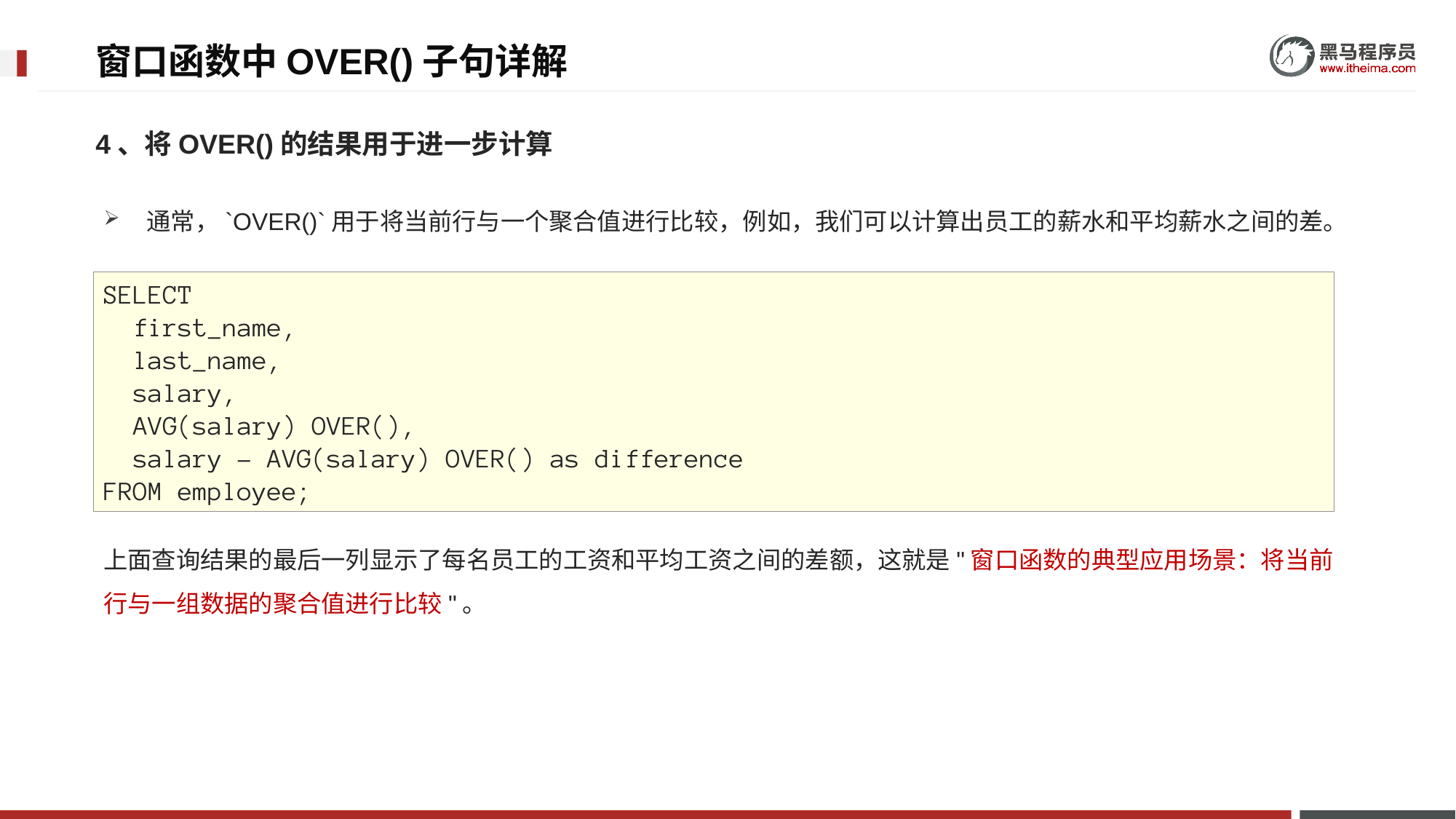

# 窗口函数中OVER()子句详解
4、将OVER()的结果用于进一步计算
通常，`OVER()`用于将当前行与一个聚合值进行比较，例如，我们可以计算出员工的薪水和平均薪水之间的差。

上面查询结果的最后一列显示了每名员工的工资和平均工资之间的差额，这就是"窗口函数的典型应用场景：将当前行与一组数据的聚合值进行比较"。
SELECT
  first_name,
  last_name,
  salary,
  AVG(salary) OVER(),
  salary - AVG(salary) OVER() as difference
FROM employee;